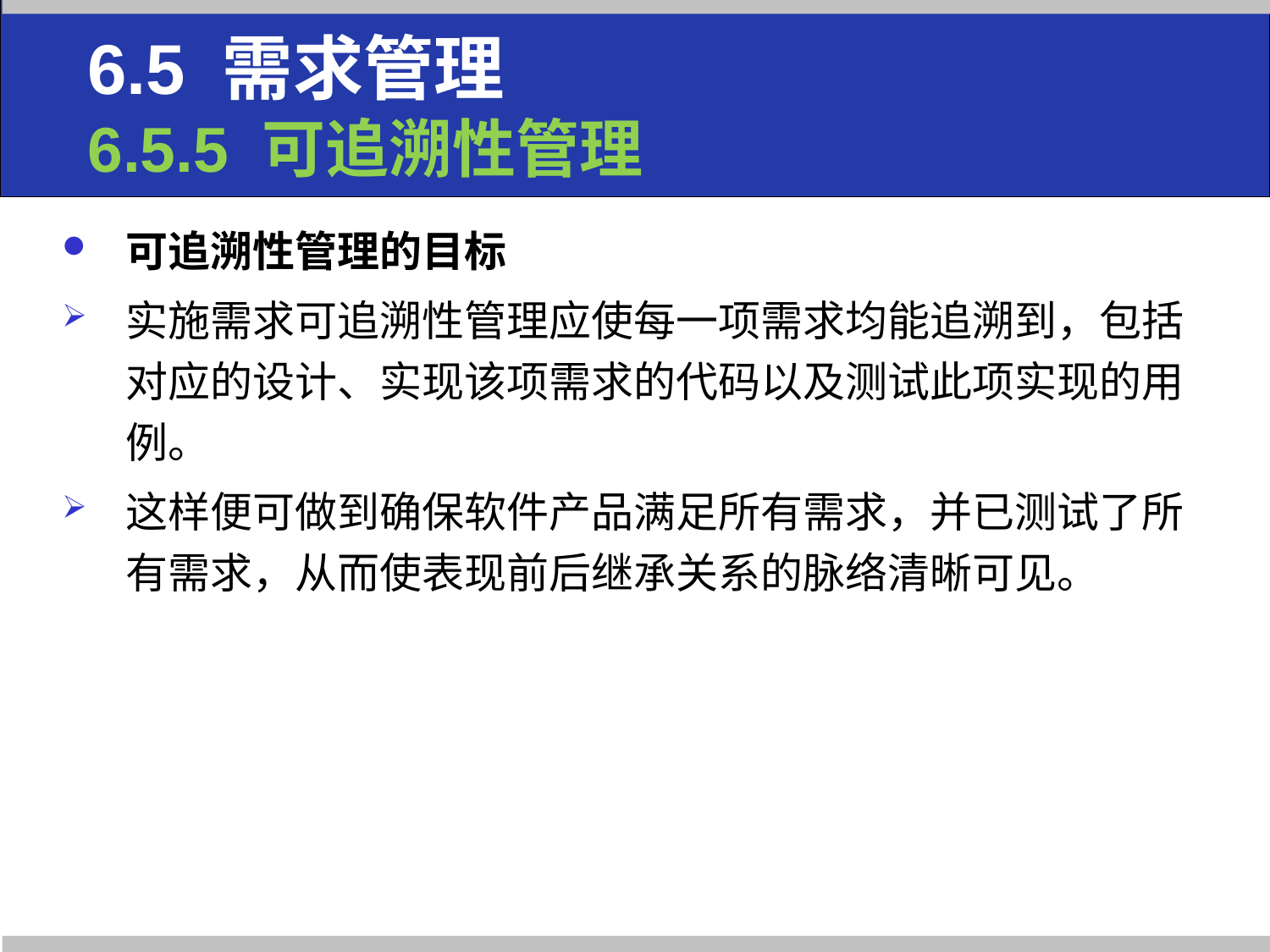

6.5 需求管理
6.5.5 可追溯性管理
可追溯性管理的目标
实施需求可追溯性管理应使每一项需求均能追溯到，包括对应的设计、实现该项需求的代码以及测试此项实现的用例。
这样便可做到确保软件产品满足所有需求，并已测试了所有需求，从而使表现前后继承关系的脉络清晰可见。
809